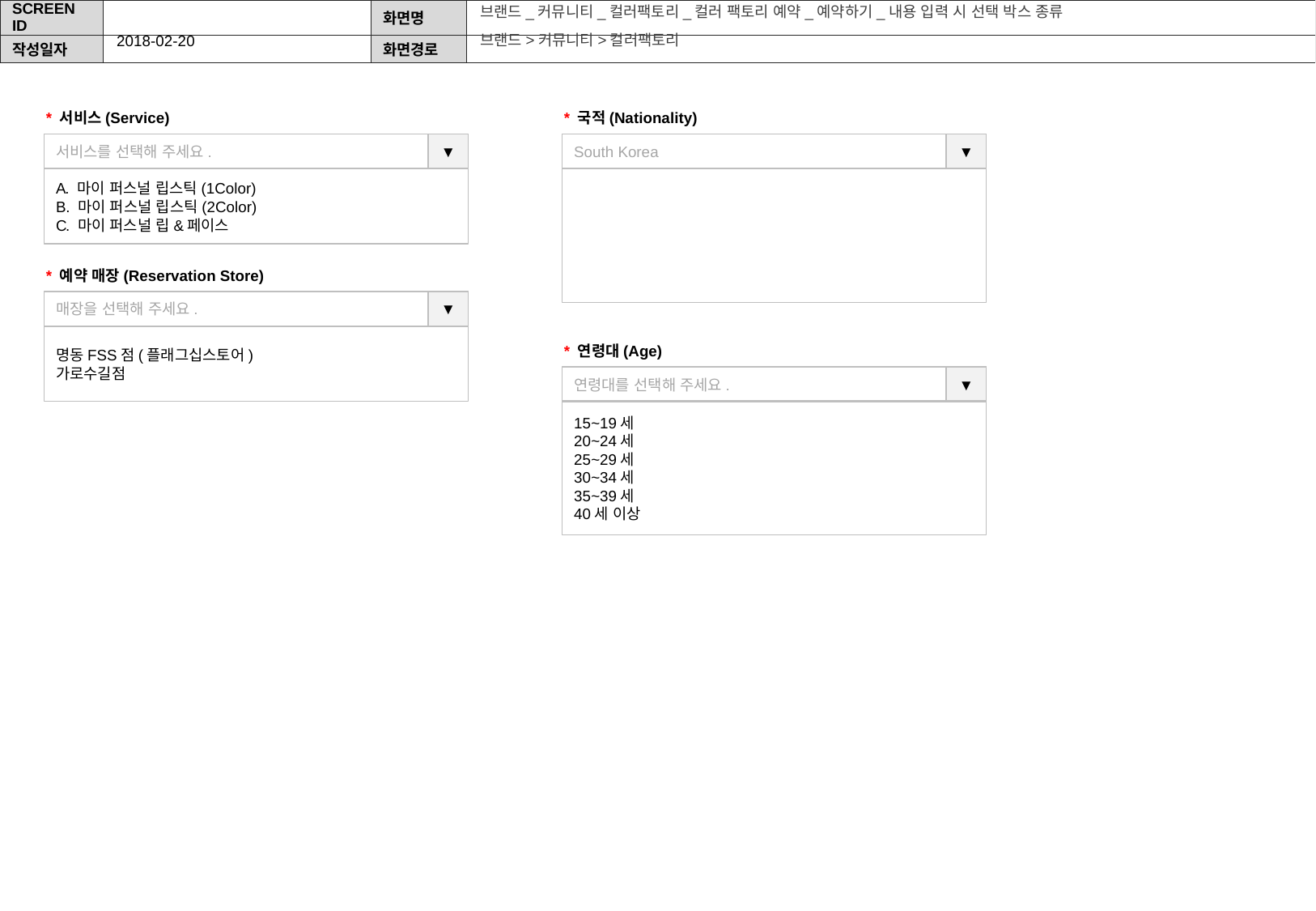

브랜드_커뮤니티_컬러팩토리_컬러 팩토리 예약_예약하기_내용 입력 시 선택 박스 종류
브랜드>커뮤니티>컬러팩토리
2018-02-20
* 서비스(Service)
* 국적(Nationality)
▼
▼
서비스를 선택해 주세요.
South Korea

 마이 퍼스널 립스틱(1Color)
 마이 퍼스널 립스틱(2Color)
 마이 퍼스널 립&페이스
* 예약 매장(Reservation Store)
▼
매장을 선택해 주세요.
명동FSS점(플래그십스토어)
가로수길점
* 연령대(Age)
▼
연령대를 선택해 주세요.
15~19세
20~24세
25~29세
30~34세
35~39세
40세 이상